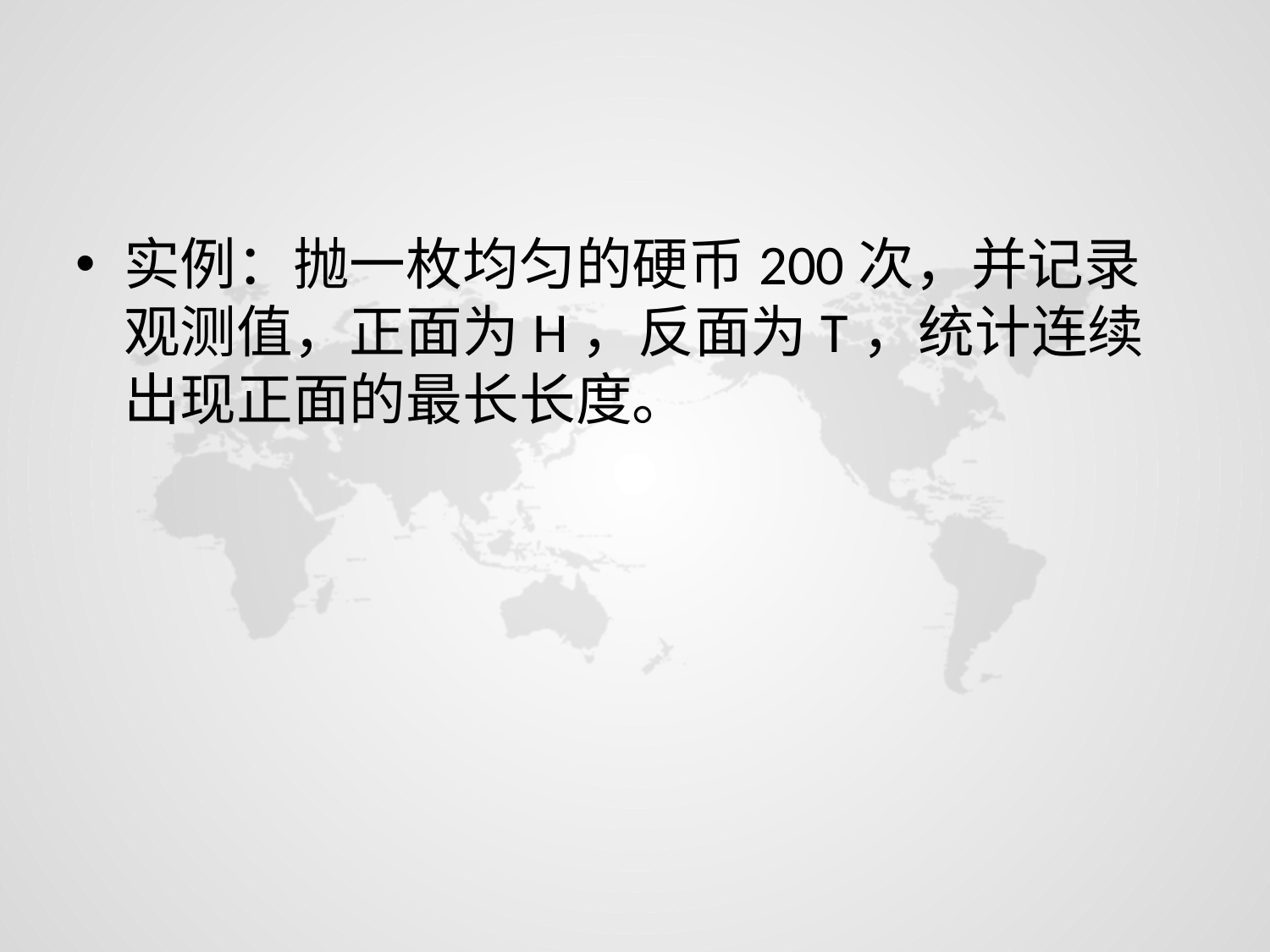

#
实例：抛一枚均匀的硬币200次，并记录观测值，正面为H，反面为T，统计连续出现正面的最长长度。